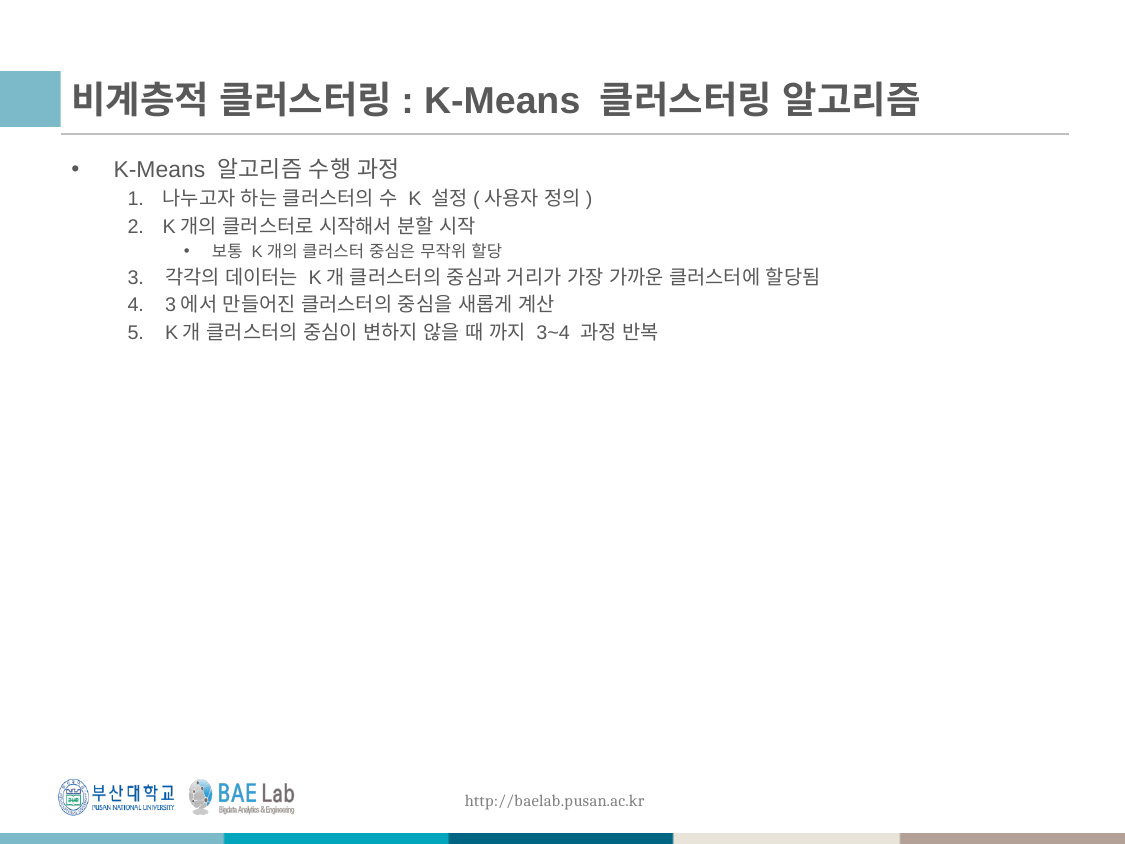

# 비계층적 클러스터링: K-Means 클러스터링 알고리즘
K-Means 알고리즘 수행 과정
나누고자 하는 클러스터의 수 K 설정(사용자 정의)
K개의 클러스터로 시작해서 분할 시작
보통 K개의 클러스터 중심은 무작위 할당
각각의 데이터는 K개 클러스터의 중심과 거리가 가장 가까운 클러스터에 할당됨
3에서 만들어진 클러스터의 중심을 새롭게 계산
K개 클러스터의 중심이 변하지 않을 때 까지 3~4 과정 반복